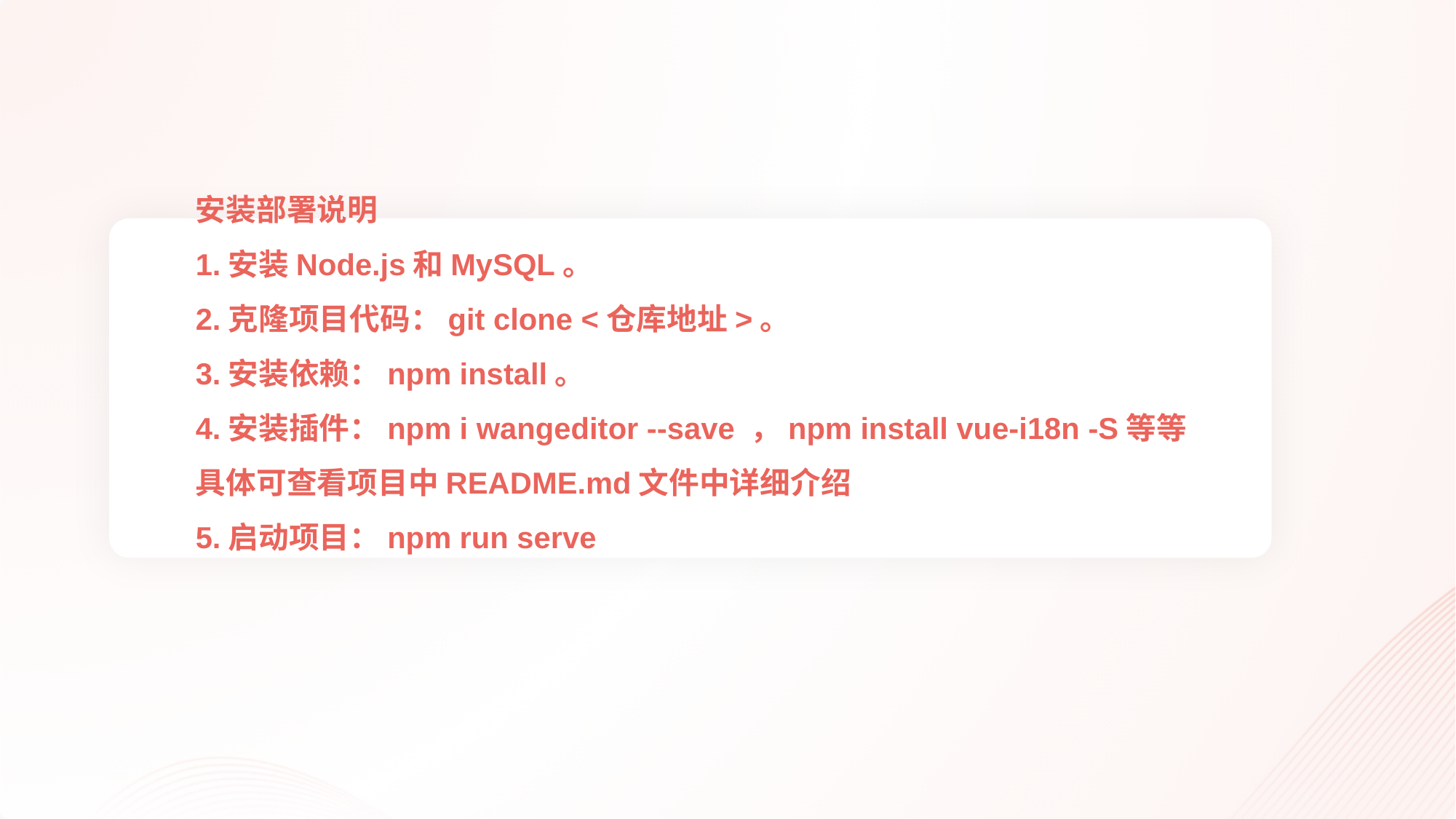

安装部署说明‌
1.安装Node.js和MySQL。
2.克隆项目代码：git clone <仓库地址>。
3.安装依赖：npm install。
4.安装插件：npm i wangeditor --save ，npm install vue-i18n -S等等具体可查看项目中README.md文件中详细介绍
5.启动项目：npm run serve